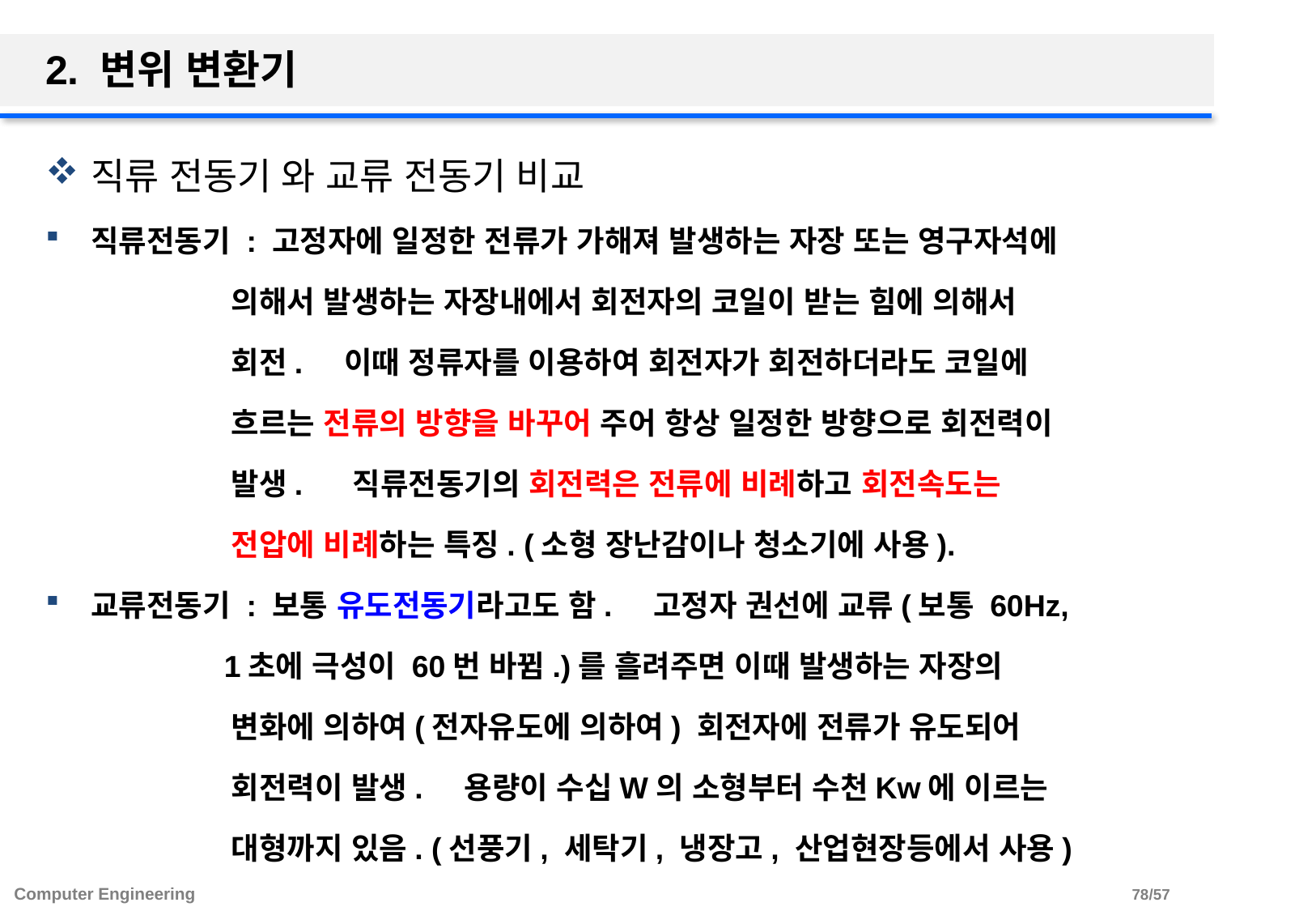

# 2. 변위 변환기
직류 전동기 와 교류 전동기 비교
직류전동기 : 고정자에 일정한 전류가 가해져 발생하는 자장 또는 영구자석에
                     의해서 발생하는 자장내에서 회전자의 코일이 받는 힘에 의해서
                     회전.    이때 정류자를 이용하여 회전자가 회전하더라도 코일에
                     흐르는 전류의 방향을 바꾸어 주어 항상 일정한 방향으로 회전력이
                     발생.     직류전동기의 회전력은 전류에 비례하고 회전속도는
                     전압에 비례하는 특징. (소형 장난감이나 청소기에 사용).
교류전동기 : 보통 유도전동기라고도 함.    고정자 권선에 교류(보통 60Hz,
                     1초에 극성이 60번 바뀜.)를 흘려주면 이때 발생하는 자장의
                     변화에 의하여(전자유도에 의하여) 회전자에 전류가 유도되어
                     회전력이 발생.    용량이 수십W의 소형부터 수천Kw에 이르는
                     대형까지 있음. (선풍기, 세탁기, 냉장고, 산업현장등에서 사용)